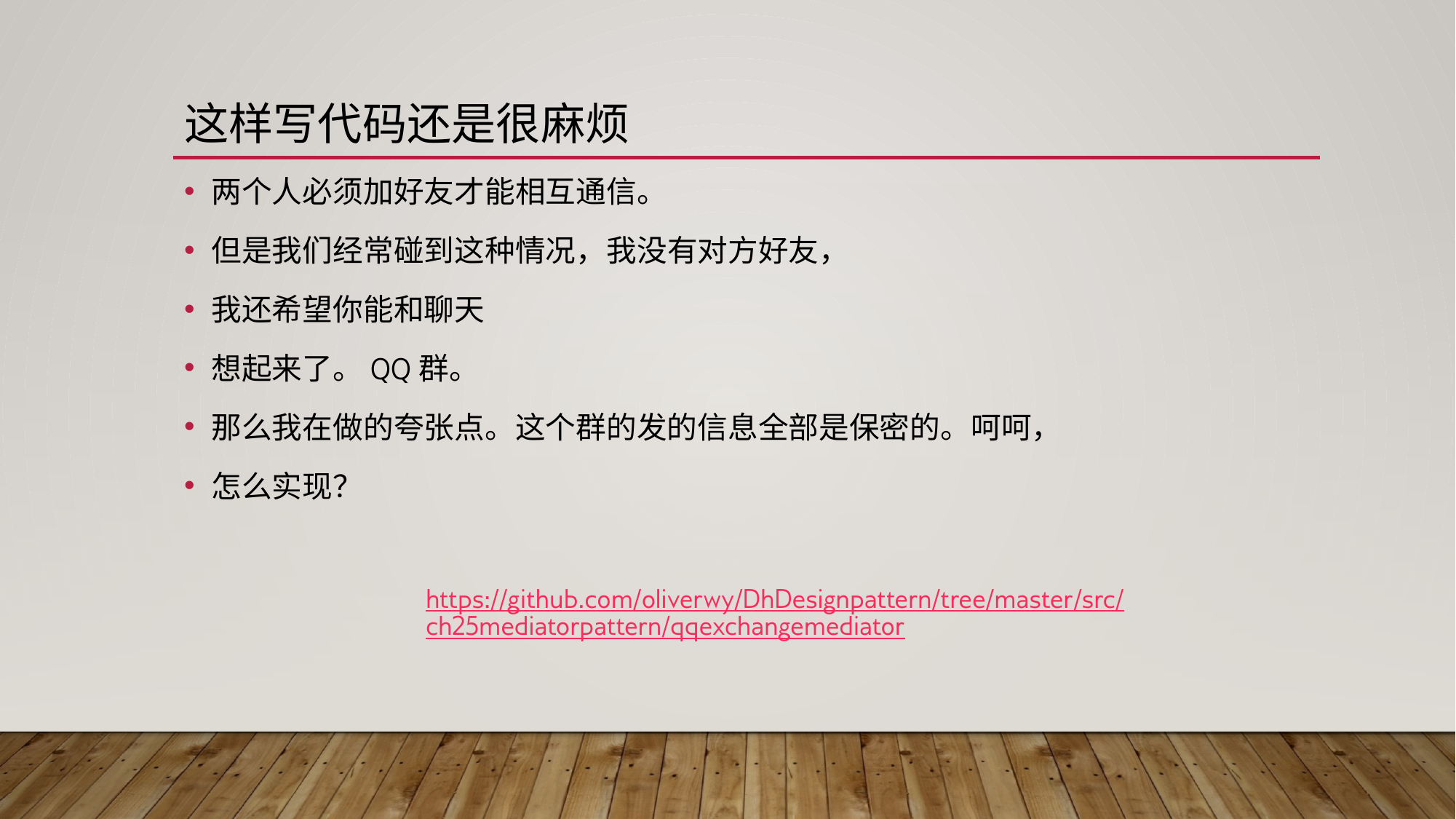

# 这样写代码还是很麻烦
两个人必须加好友才能相互通信。
但是我们经常碰到这种情况，我没有对方好友，
我还希望你能和聊天
想起来了。QQ群。
那么我在做的夸张点。这个群的发的信息全部是保密的。呵呵，
怎么实现？

https://github.com/oliverwy/DhDesignpattern/tree/master/src/ch25mediatorpattern/qqexchangemediator